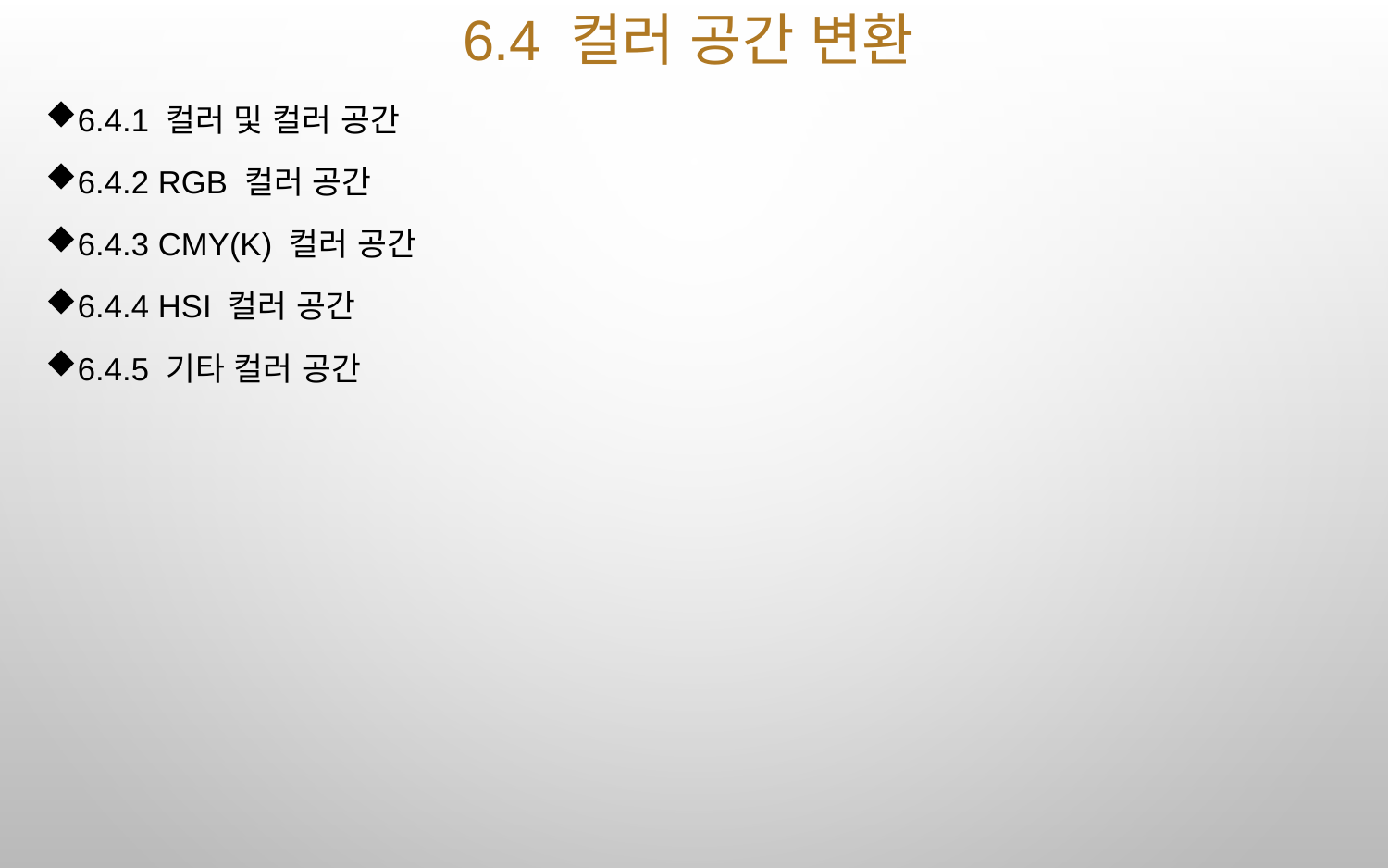

# 6.4 컬러 공간 변환
6.4.1 컬러 및 컬러 공간
6.4.2 RGB 컬러 공간
6.4.3 CMY(K) 컬러 공간
6.4.4 HSI 컬러 공간
6.4.5 기타 컬러 공간